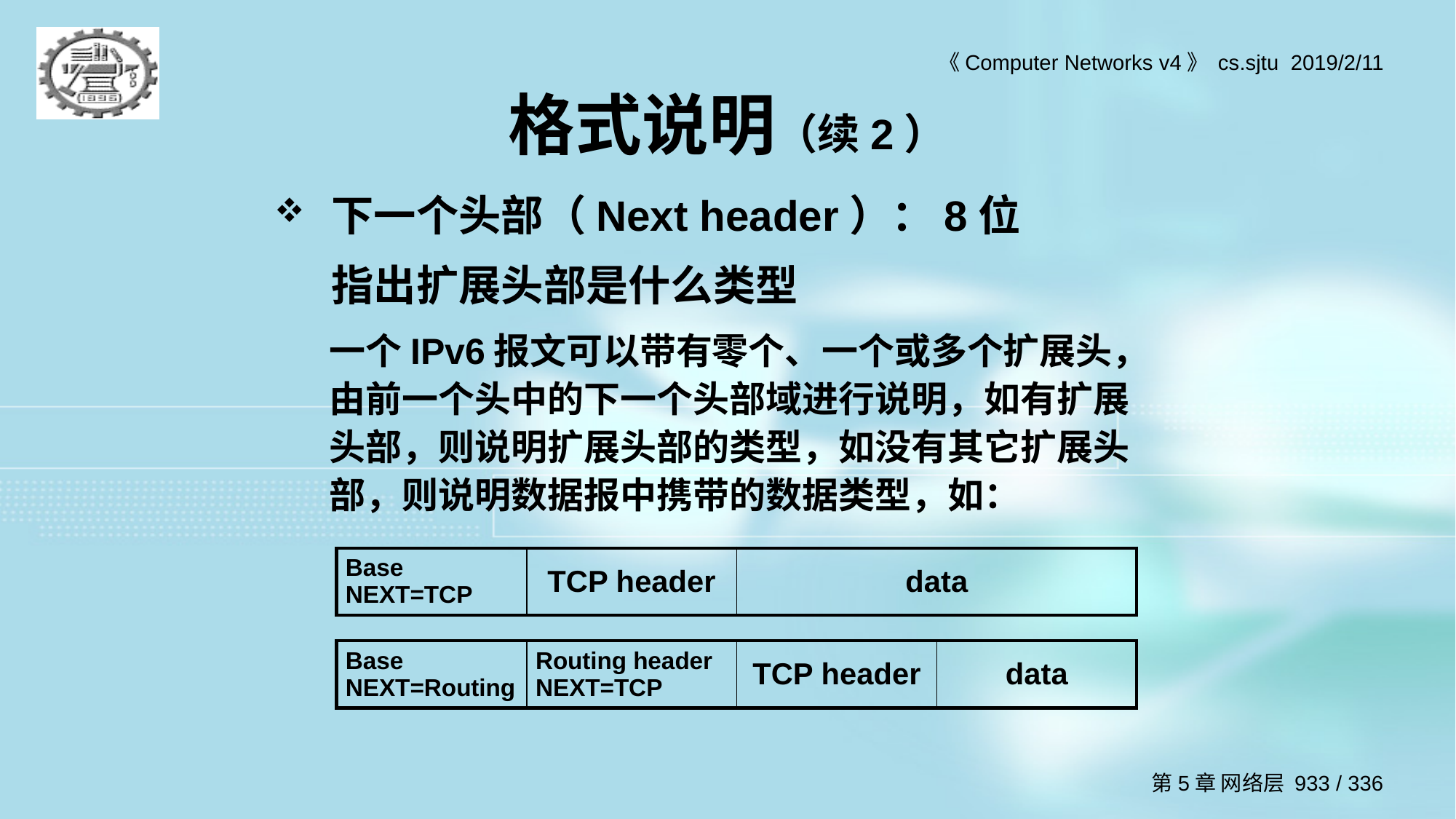

# 格式说明（续2）
下一个头部（Next header）：8位
	指出扩展头部是什么类型
一个IPv6报文可以带有零个、一个或多个扩展头，由前一个头中的下一个头部域进行说明，如有扩展头部，则说明扩展头部的类型，如没有其它扩展头部，则说明数据报中携带的数据类型，如：
| Base NEXT=TCP | TCP header | data |
| --- | --- | --- |
| Base NEXT=Routing | Routing header NEXT=TCP | TCP header | data |
| --- | --- | --- | --- |